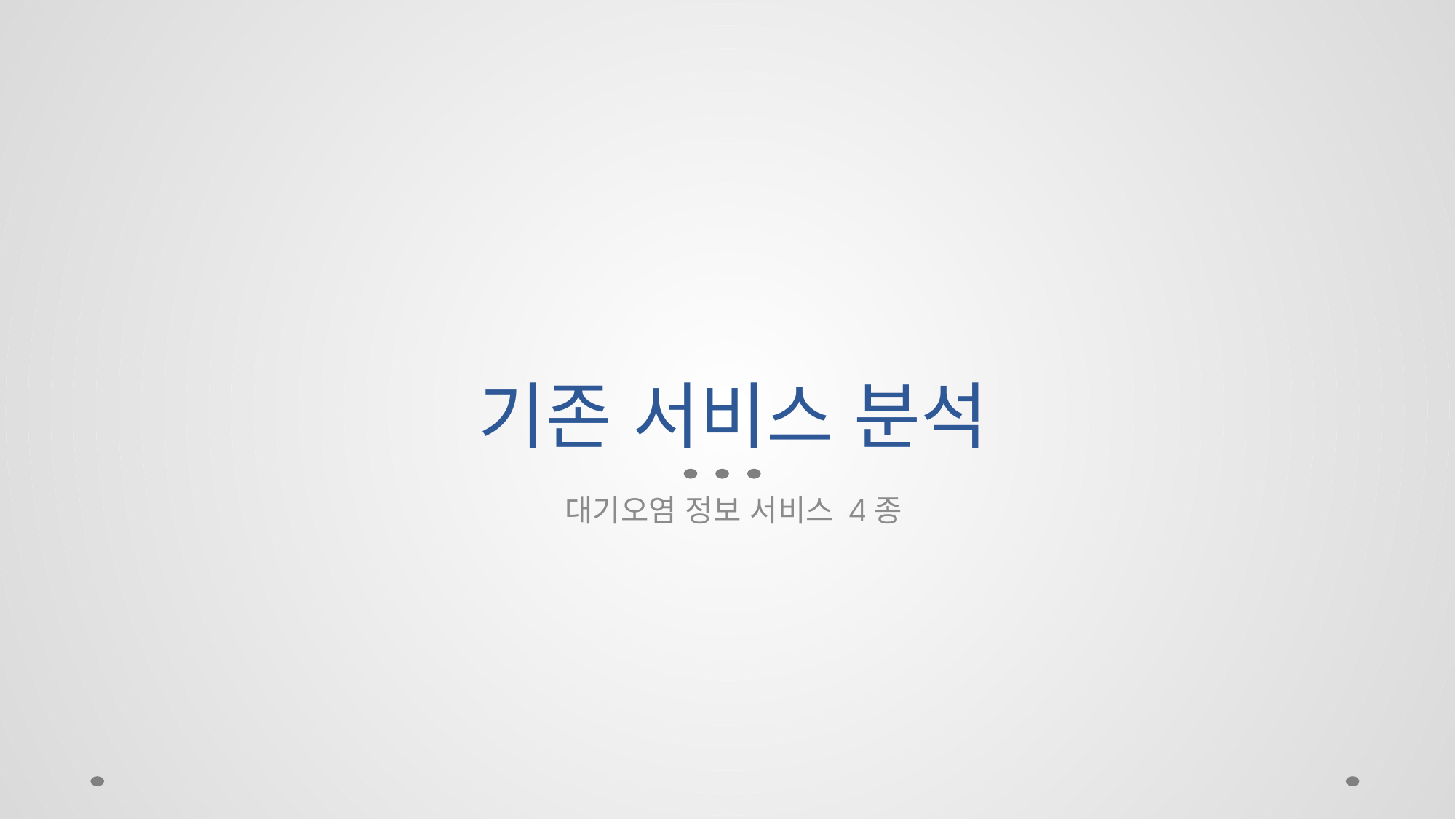

# 기존 서비스 분석
대기오염 정보 서비스 4종